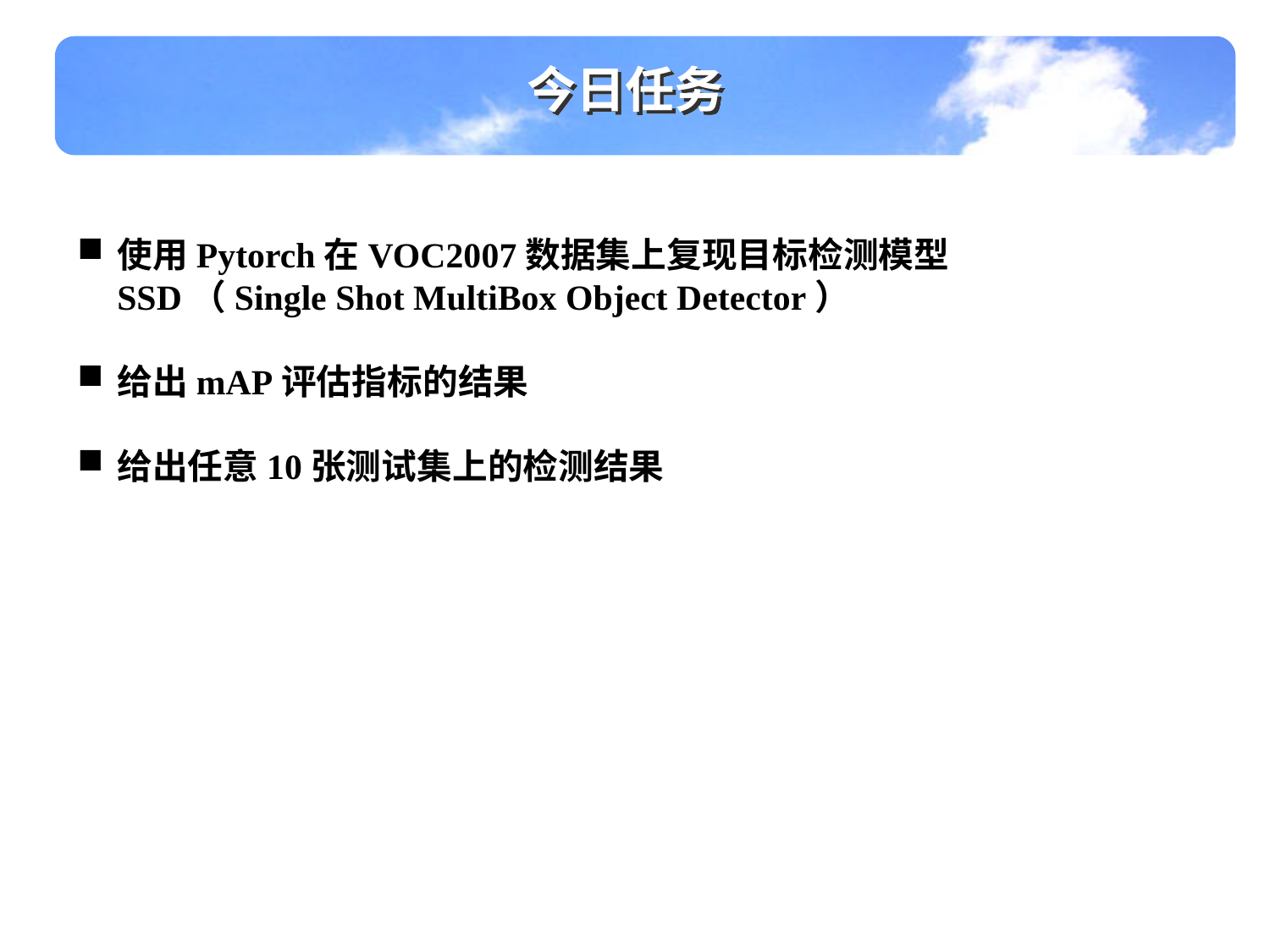

今日任务
使用Pytorch在VOC2007数据集上复现目标检测模型SSD（Single Shot MultiBox Object Detector）

给出mAP评估指标的结果

给出任意10张测试集上的检测结果